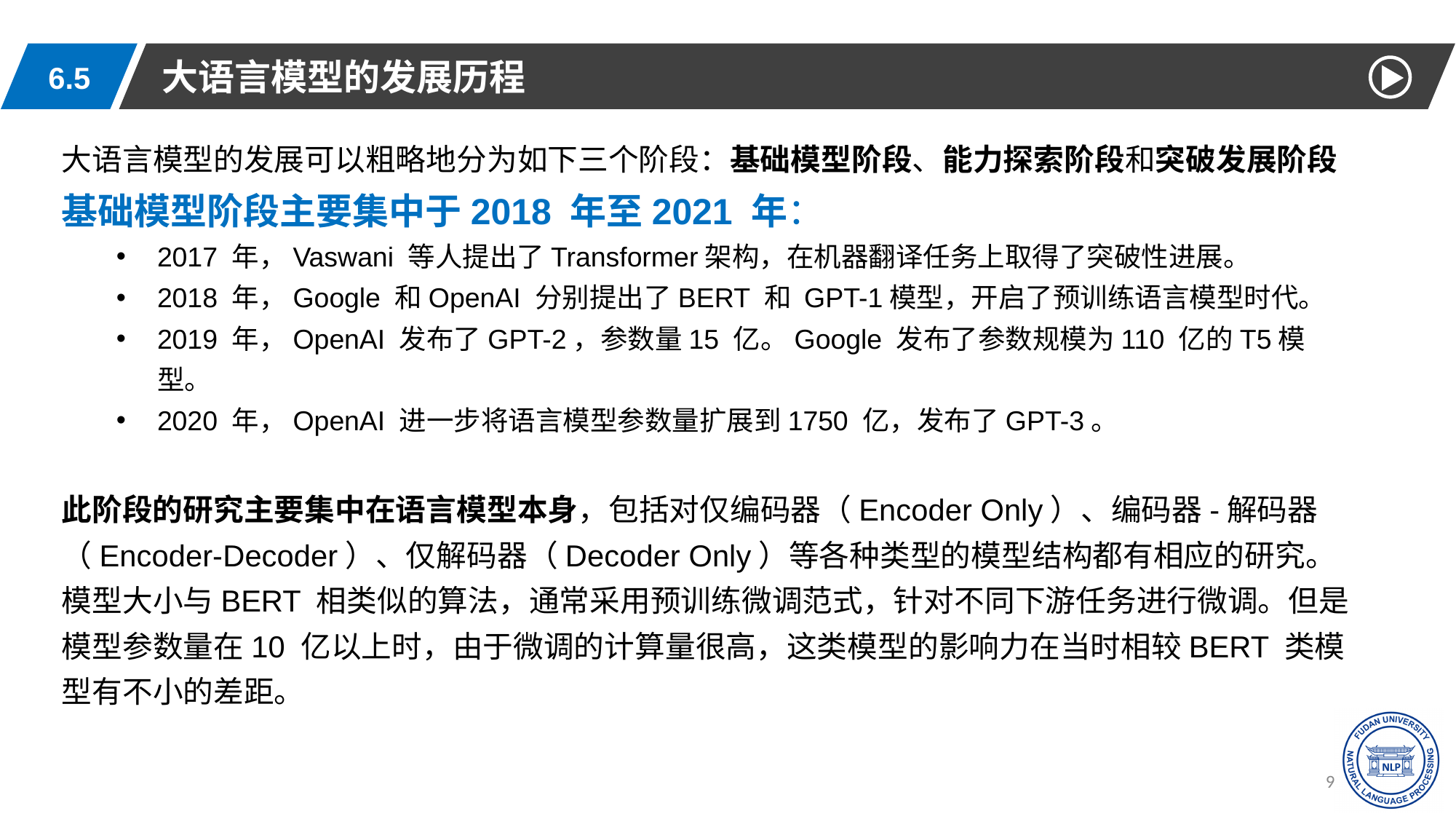

大语言模型的发展历程
6.5

大语言模型的发展可以粗略地分为如下三个阶段：基础模型阶段、能力探索阶段和突破发展阶段
基础模型阶段主要集中于2018 年至2021 年：
2017 年，Vaswani 等人提出了Transformer架构，在机器翻译任务上取得了突破性进展。
2018 年，Google 和OpenAI 分别提出了BERT 和 GPT-1模型，开启了预训练语言模型时代。
2019 年，OpenAI 发布了GPT-2，参数量15 亿。Google 发布了参数规模为110 亿的T5模型。
2020 年，OpenAI 进一步将语言模型参数量扩展到1750 亿，发布了GPT-3。

此阶段的研究主要集中在语言模型本身，包括对仅编码器（Encoder Only）、编码器-解码器（Encoder-Decoder）、仅解码器（Decoder Only）等各种类型的模型结构都有相应的研究。模型大小与BERT 相类似的算法，通常采用预训练微调范式，针对不同下游任务进行微调。但是模型参数量在10 亿以上时，由于微调的计算量很高，这类模型的影响力在当时相较BERT 类模型有不小的差距。
95